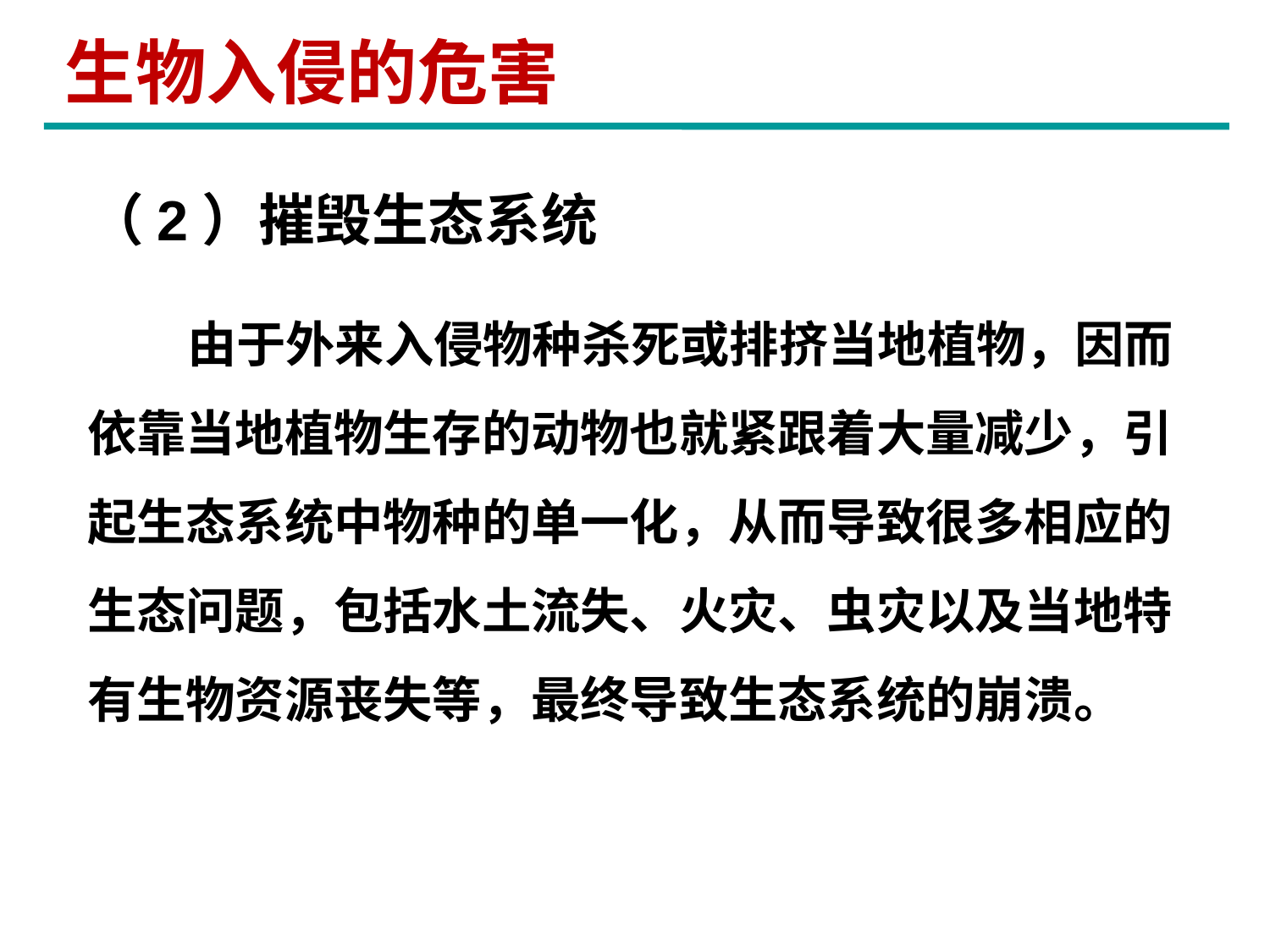

生物入侵的危害
（2）摧毁生态系统
由于外来入侵物种杀死或排挤当地植物，因而依靠当地植物生存的动物也就紧跟着大量减少，引起生态系统中物种的单一化，从而导致很多相应的生态问题，包括水土流失、火灾、虫灾以及当地特有生物资源丧失等，最终导致生态系统的崩溃。